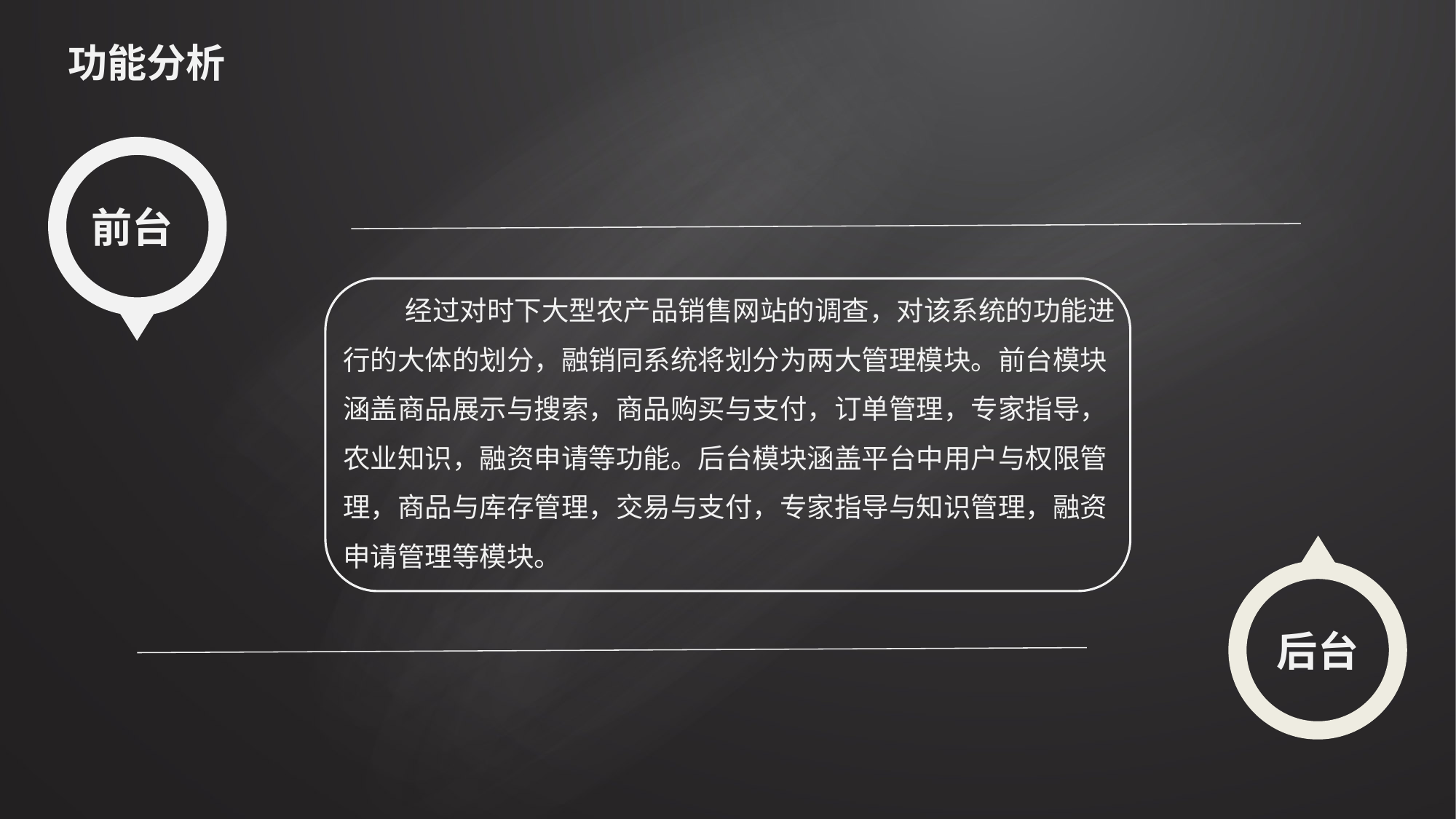

# 功能分析
前台

         经过对时下大型农产品销售网站的调查，对该系统的功能进行的大体的划分，融销同系统将划分为两大管理模块。前台模块涵盖商品展示与搜索，商品购买与支付，订单管理，专家指导，农业知识，融资申请等功能。后台模块涵盖平台中用户与权限管理，商品与库存管理，交易与支付，专家指导与知识管理，融资申请管理等模块。

后台